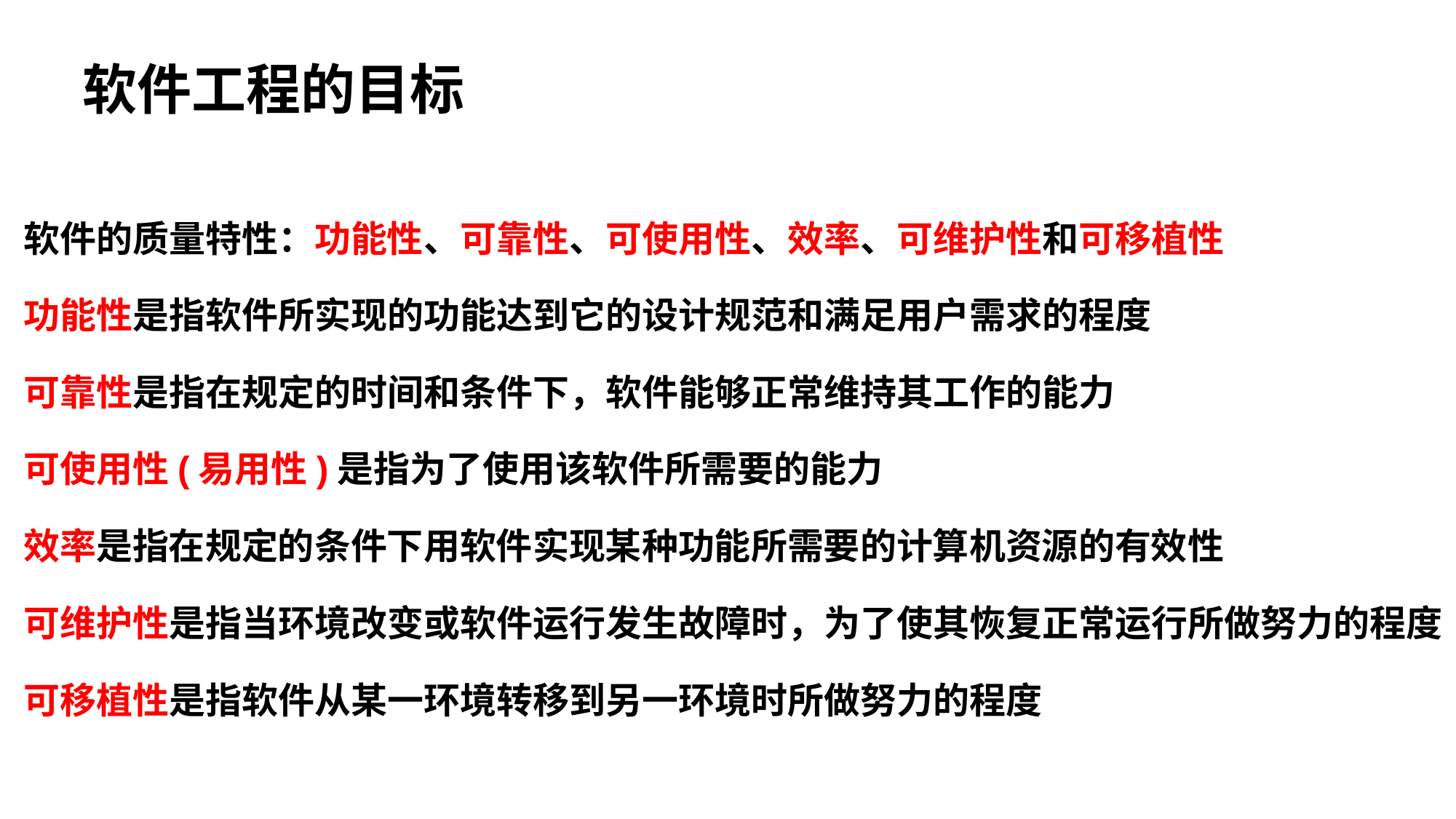

软件工程的目标
软件的质量特性：功能性、可靠性、可使用性、效率、可维护性和可移植性
功能性是指软件所实现的功能达到它的设计规范和满足用户需求的程度
可靠性是指在规定的时间和条件下，软件能够正常维持其工作的能力
可使用性(易用性)是指为了使用该软件所需要的能力
效率是指在规定的条件下用软件实现某种功能所需要的计算机资源的有效性
可维护性是指当环境改变或软件运行发生故障时，为了使其恢复正常运行所做努力的程度
可移植性是指软件从某一环境转移到另一环境时所做努力的程度